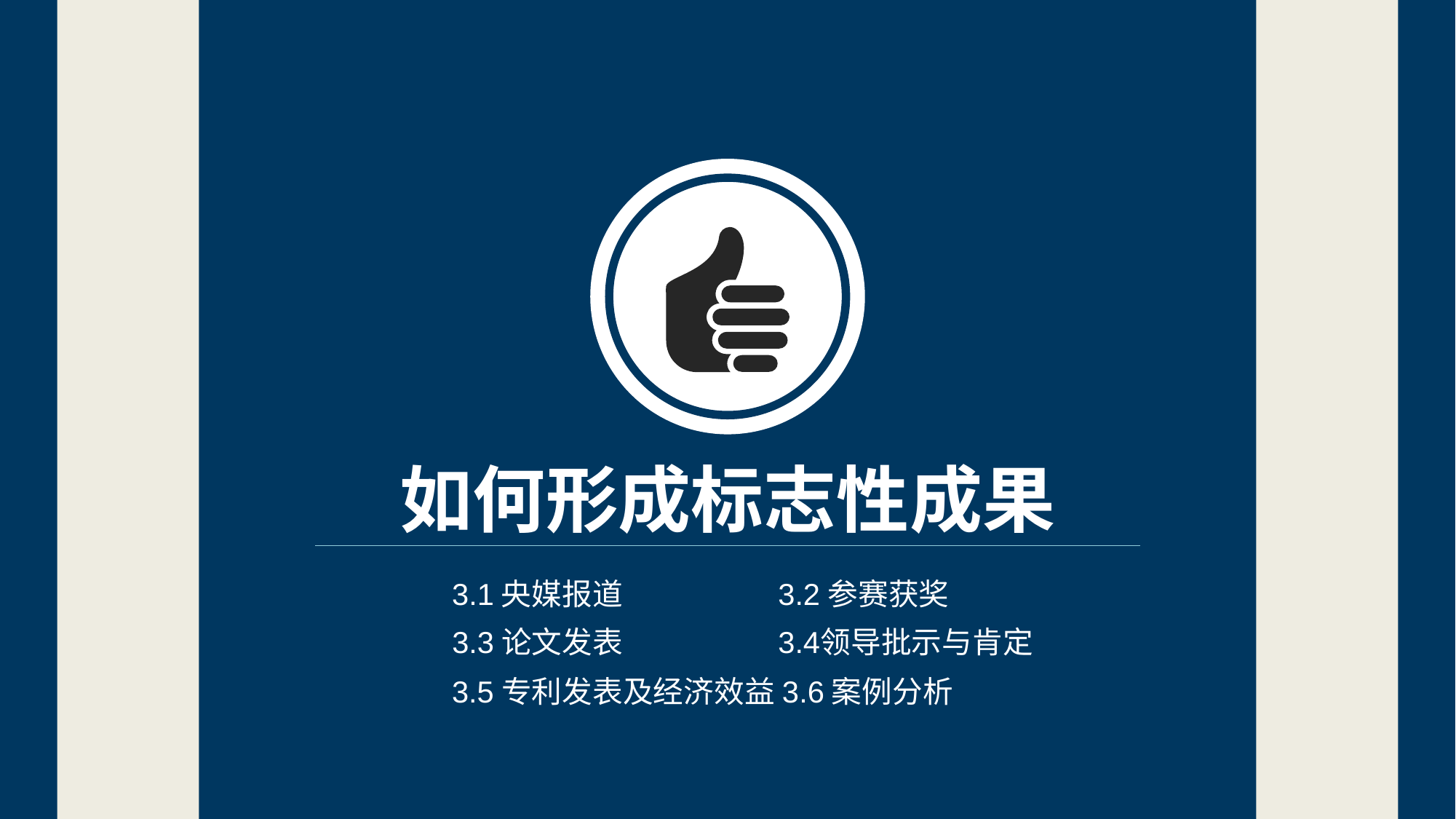

如何形成标志性成果
3.1央媒报道
3.2参赛获奖
3.3论文发表
3.4
领导批示与肯定
3.5专利发表及经济效益
3.6案例分析
69